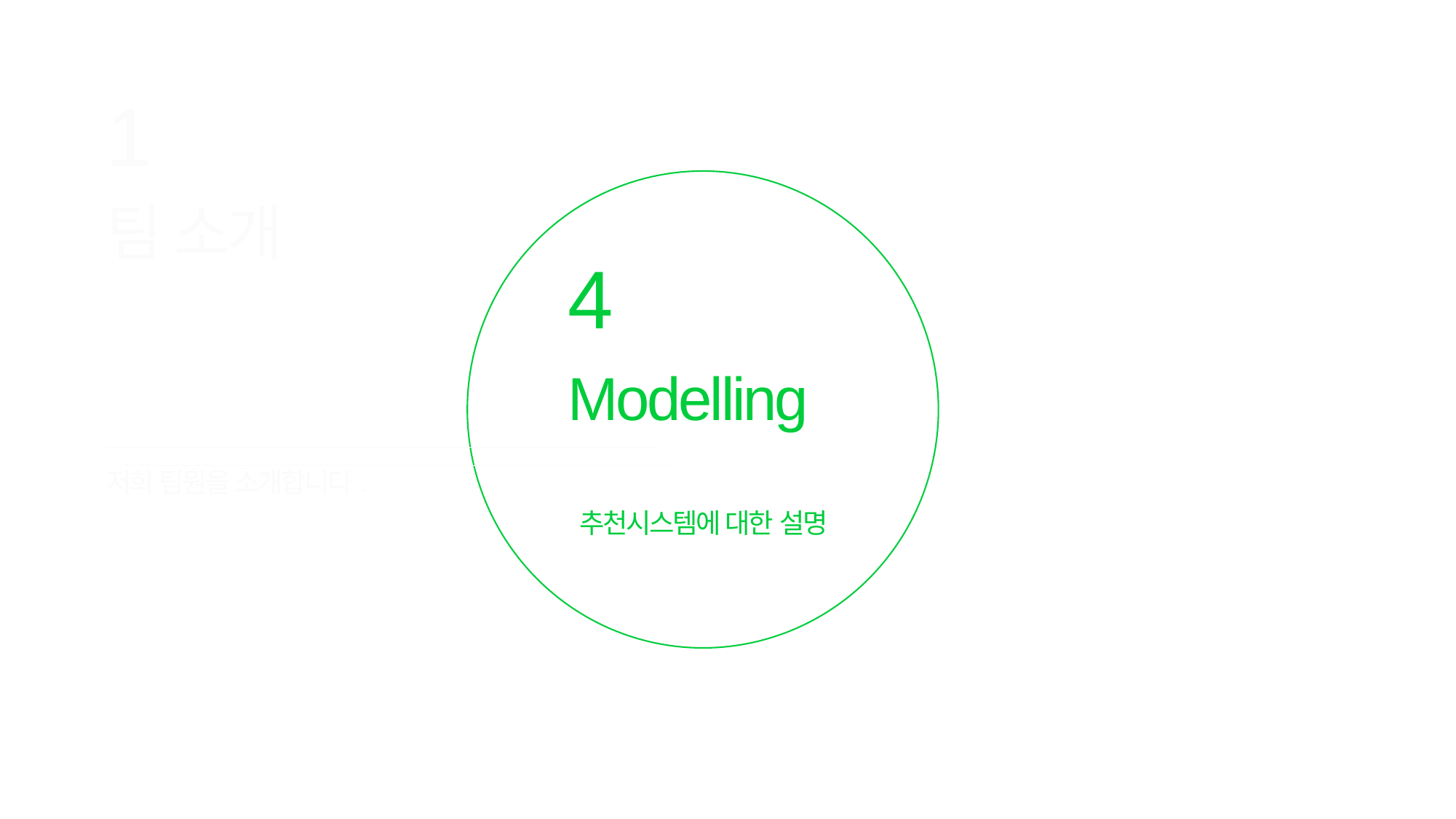

1

팀 소개
4
Modelling
저희 팀원을 소개합니다.
추천시스템에 대한 설명